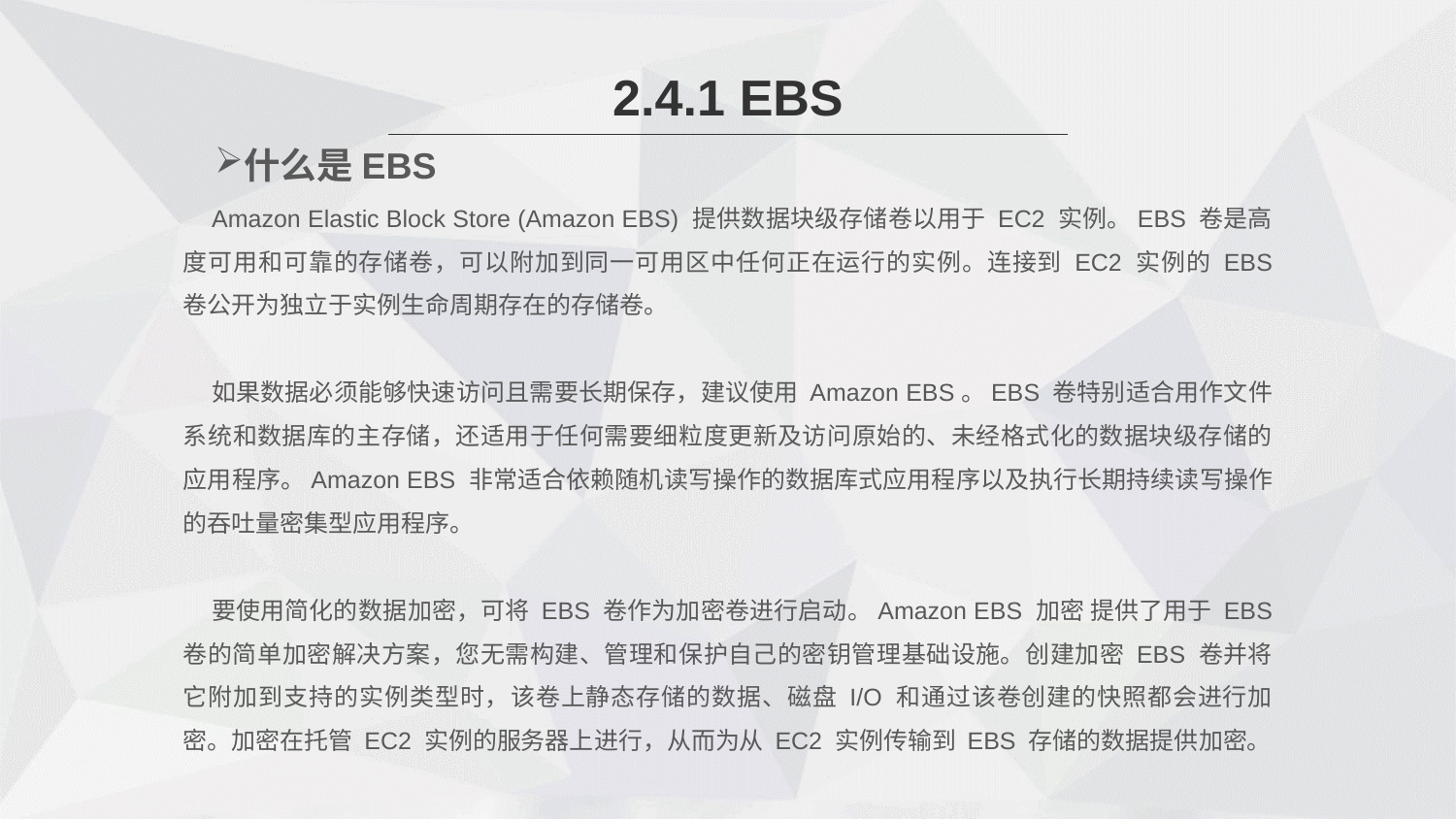

2.4.1 EBS
什么是EBS
    Amazon Elastic Block Store (Amazon EBS) 提供数据块级存储卷以用于 EC2 实例。EBS 卷是高度可用和可靠的存储卷，可以附加到同一可用区中任何正在运行的实例。连接到 EC2 实例的 EBS 卷公开为独立于实例生命周期存在的存储卷。

    如果数据必须能够快速访问且需要长期保存，建议使用 Amazon EBS。EBS 卷特别适合用作文件系统和数据库的主存储，还适用于任何需要细粒度更新及访问原始的、未经格式化的数据块级存储的应用程序。Amazon EBS 非常适合依赖随机读写操作的数据库式应用程序以及执行长期持续读写操作的吞吐量密集型应用程序。

    要使用简化的数据加密，可将 EBS 卷作为加密卷进行启动。Amazon EBS 加密 提供了用于 EBS 卷的简单加密解决方案，您无需构建、管理和保护自己的密钥管理基础设施。创建加密 EBS 卷并将它附加到支持的实例类型时，该卷上静态存储的数据、磁盘 I/O 和通过该卷创建的快照都会进行加密。加密在托管 EC2 实例的服务器上进行，从而为从 EC2 实例传输到 EBS 存储的数据提供加密。